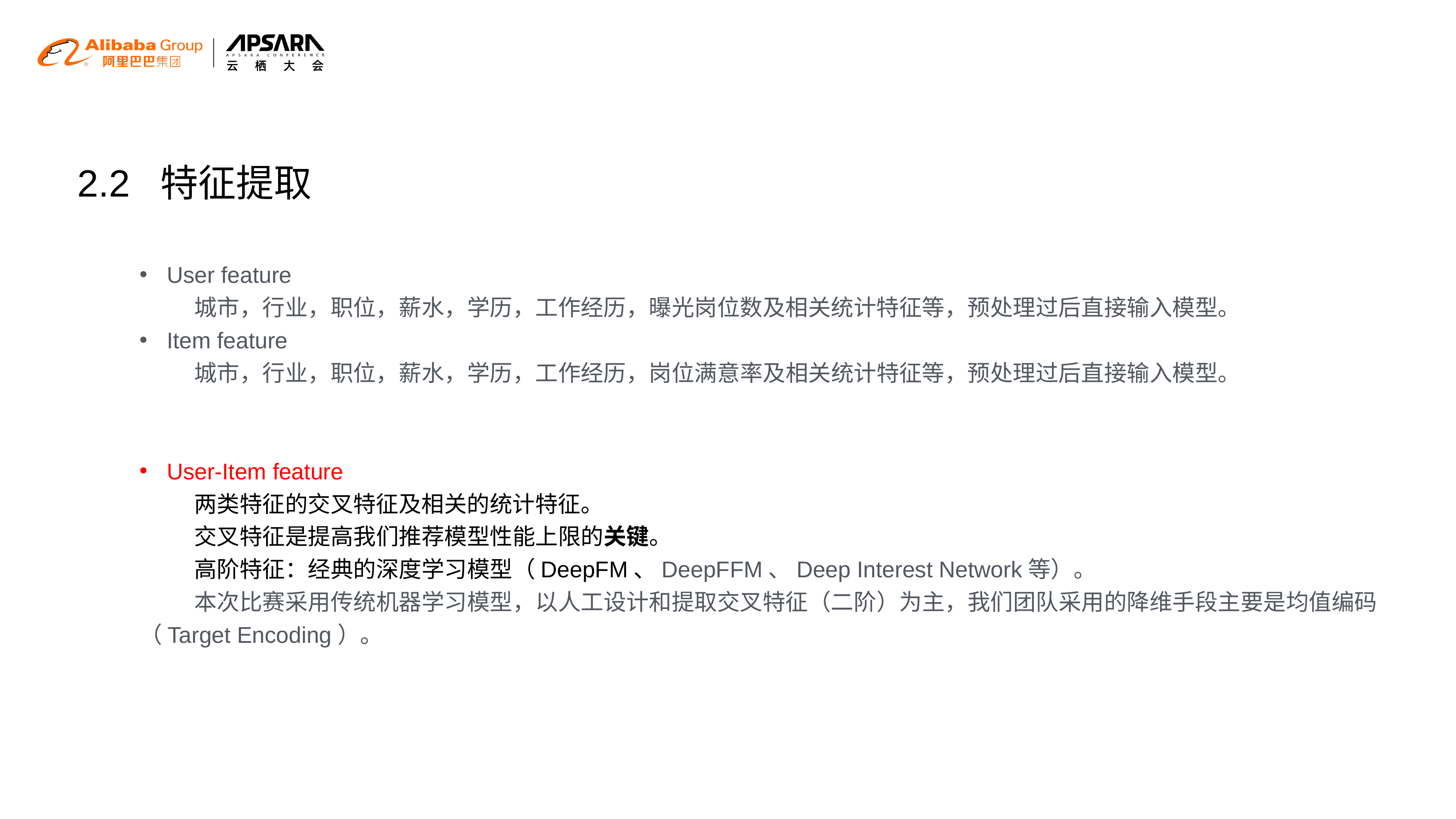

2.2  特征提取

User feature
	城市，行业，职位，薪水，学历，工作经历，曝光岗位数及相关统计特征等，预处理过后直接输入模型。
Item feature
	城市，行业，职位，薪水，学历，工作经历，岗位满意率及相关统计特征等，预处理过后直接输入模型。

User-Item feature
	两类特征的交叉特征及相关的统计特征。
	交叉特征是提高我们推荐模型性能上限的关键。
	高阶特征：经典的深度学习模型（DeepFM、DeepFFM、Deep Interest Network等）。
	本次比赛采用传统机器学习模型，以人工设计和提取交叉特征（二阶）为主，我们团队采用的降维手段主要是均值编码	（Target Encoding）。